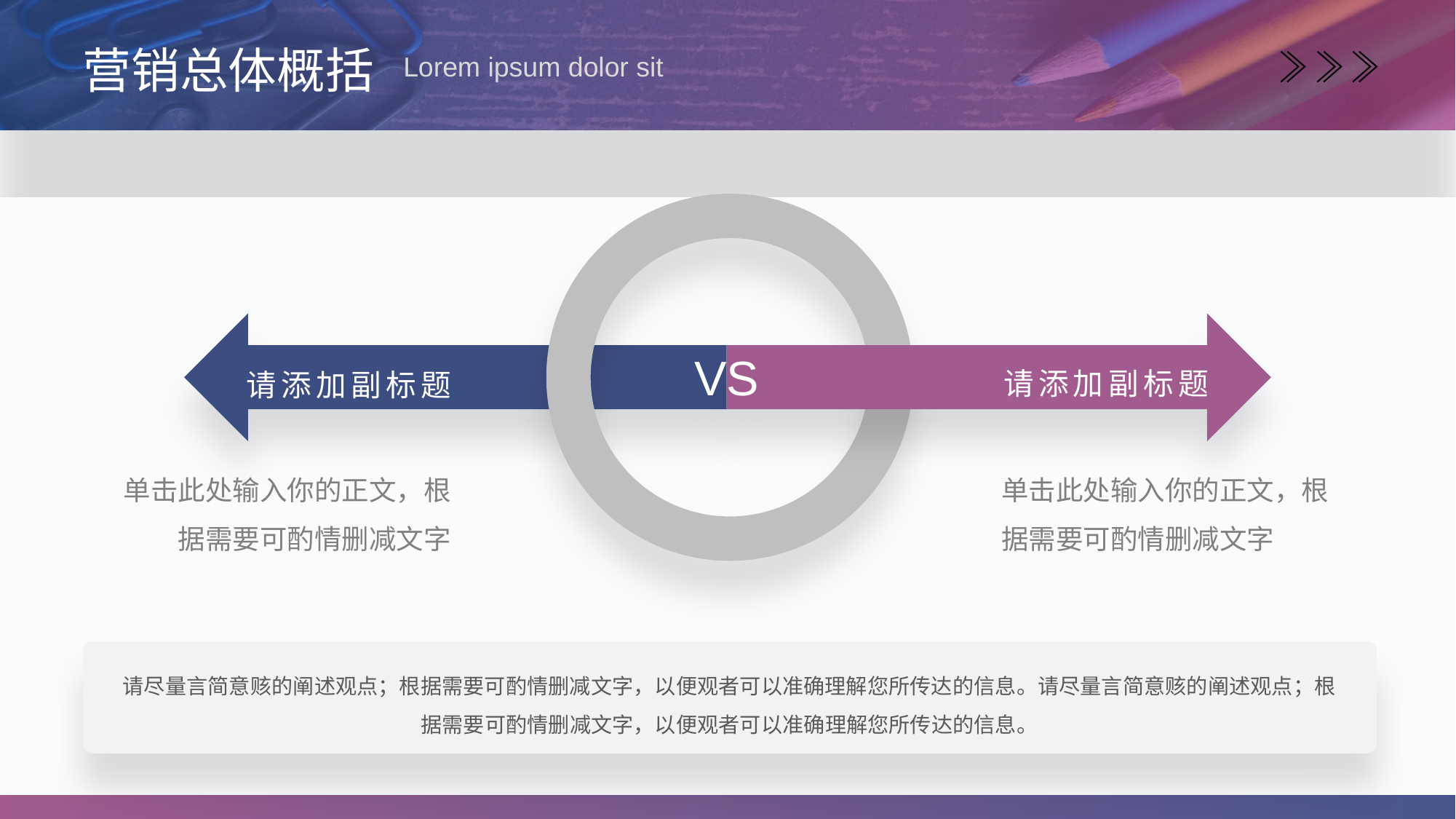

营销总体概括
Lorem ipsum dolor sit

请添加副标题
VS
请添加副标题
单击此处输入你的正文，根据需要可酌情删减文字
单击此处输入你的正文，根据需要可酌情删减文字

请尽量言简意赅的阐述观点；根据需要可酌情删减文字，以便观者可以准确理解您所传达的信息。请尽量言简意赅的阐述观点；根据需要可酌情删减文字，以便观者可以准确理解您所传达的信息。